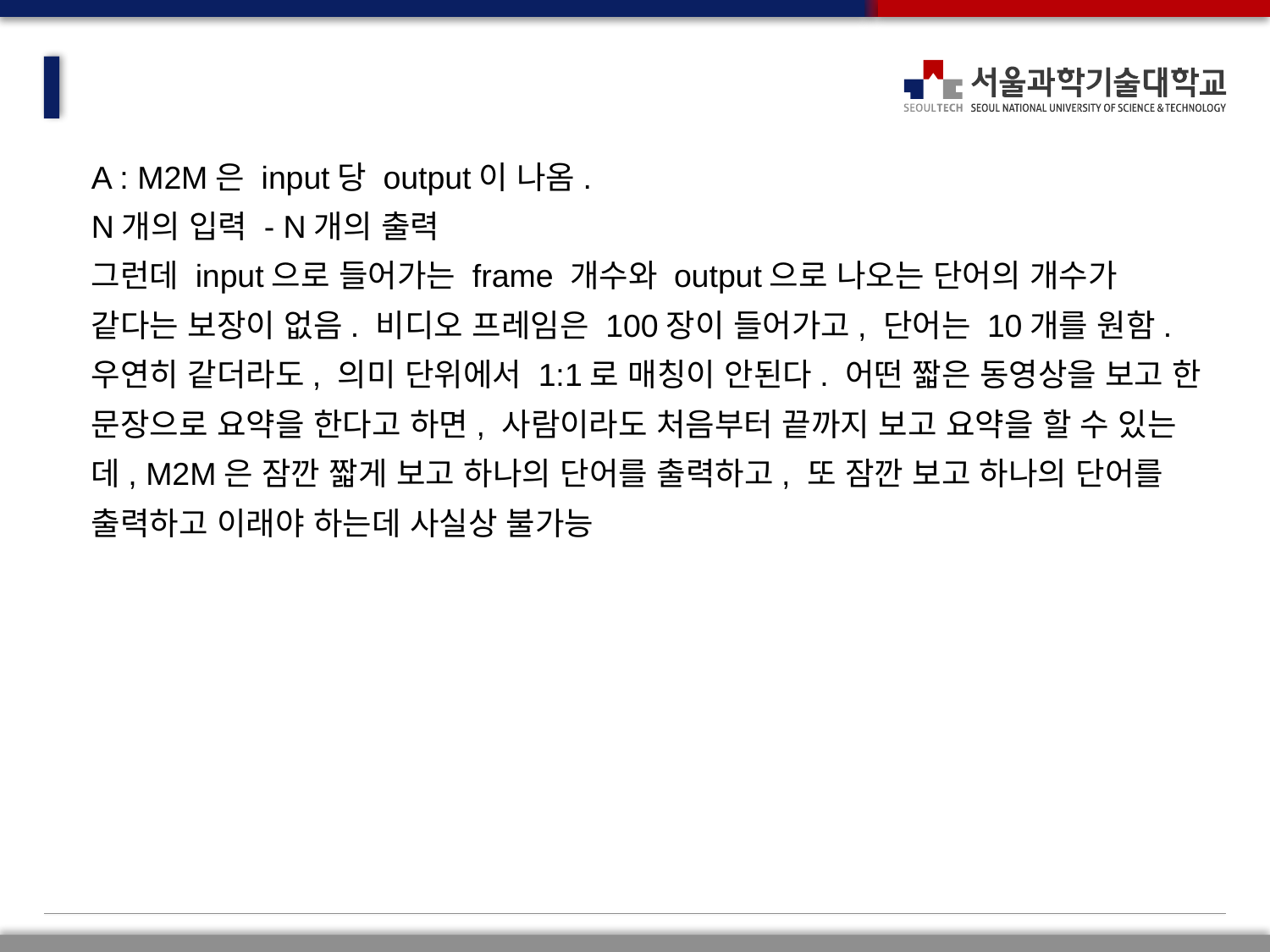

A : M2M은 input당 output이 나옴.
N개의 입력 - N개의 출력
그런데 input으로 들어가는 frame 개수와 output으로 나오는 단어의 개수가 같다는 보장이 없음. 비디오 프레임은 100장이 들어가고, 단어는 10개를 원함.
우연히 같더라도, 의미 단위에서 1:1로 매칭이 안된다. 어떤 짧은 동영상을 보고 한 문장으로 요약을 한다고 하면, 사람이라도 처음부터 끝까지 보고 요약을 할 수 있는데, M2M은 잠깐 짧게 보고 하나의 단어를 출력하고, 또 잠깐 보고 하나의 단어를 출력하고 이래야 하는데 사실상 불가능